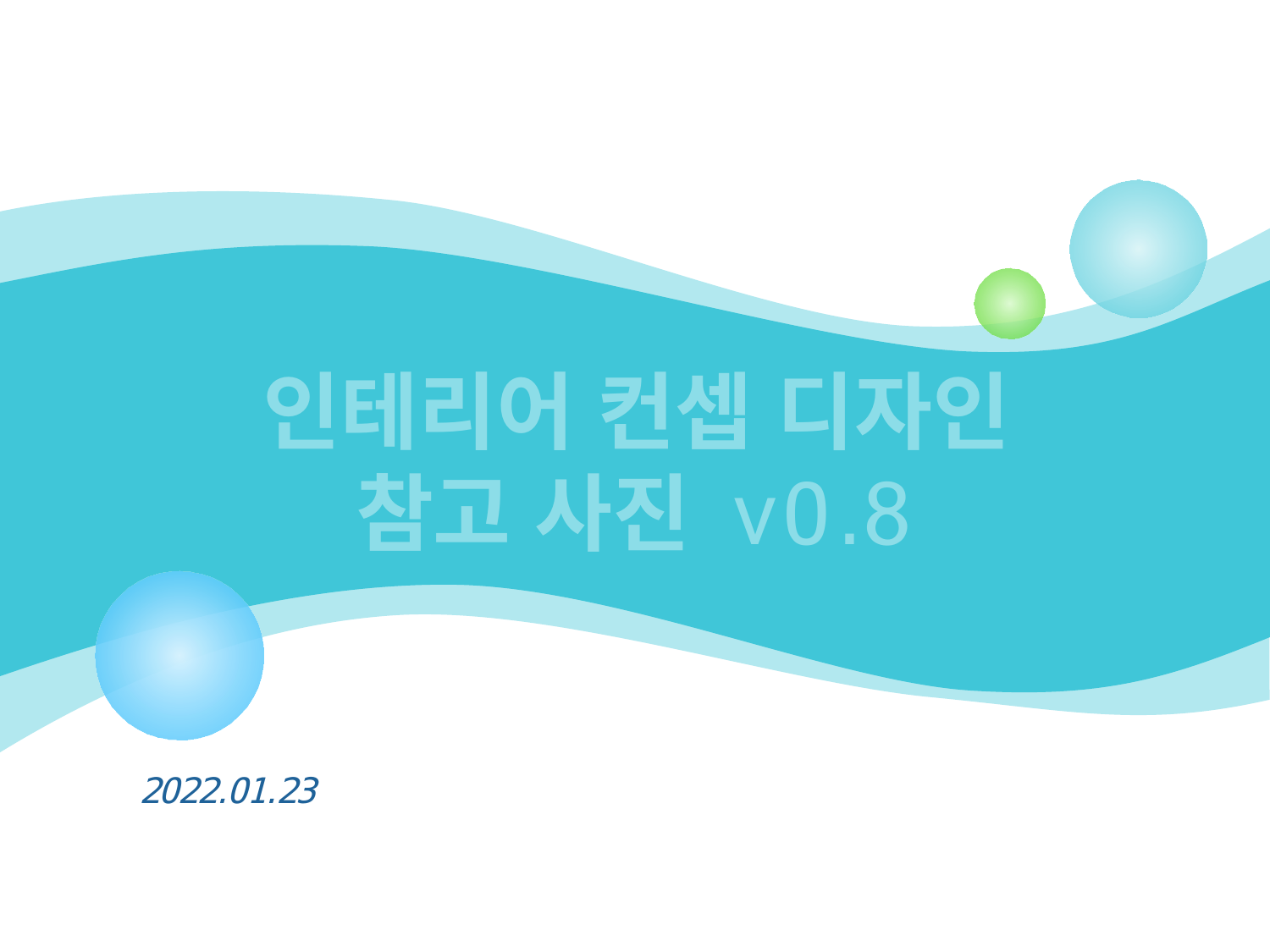

# 인테리어 컨셉 디자인 참고 사진 v0.8
2022.01.23